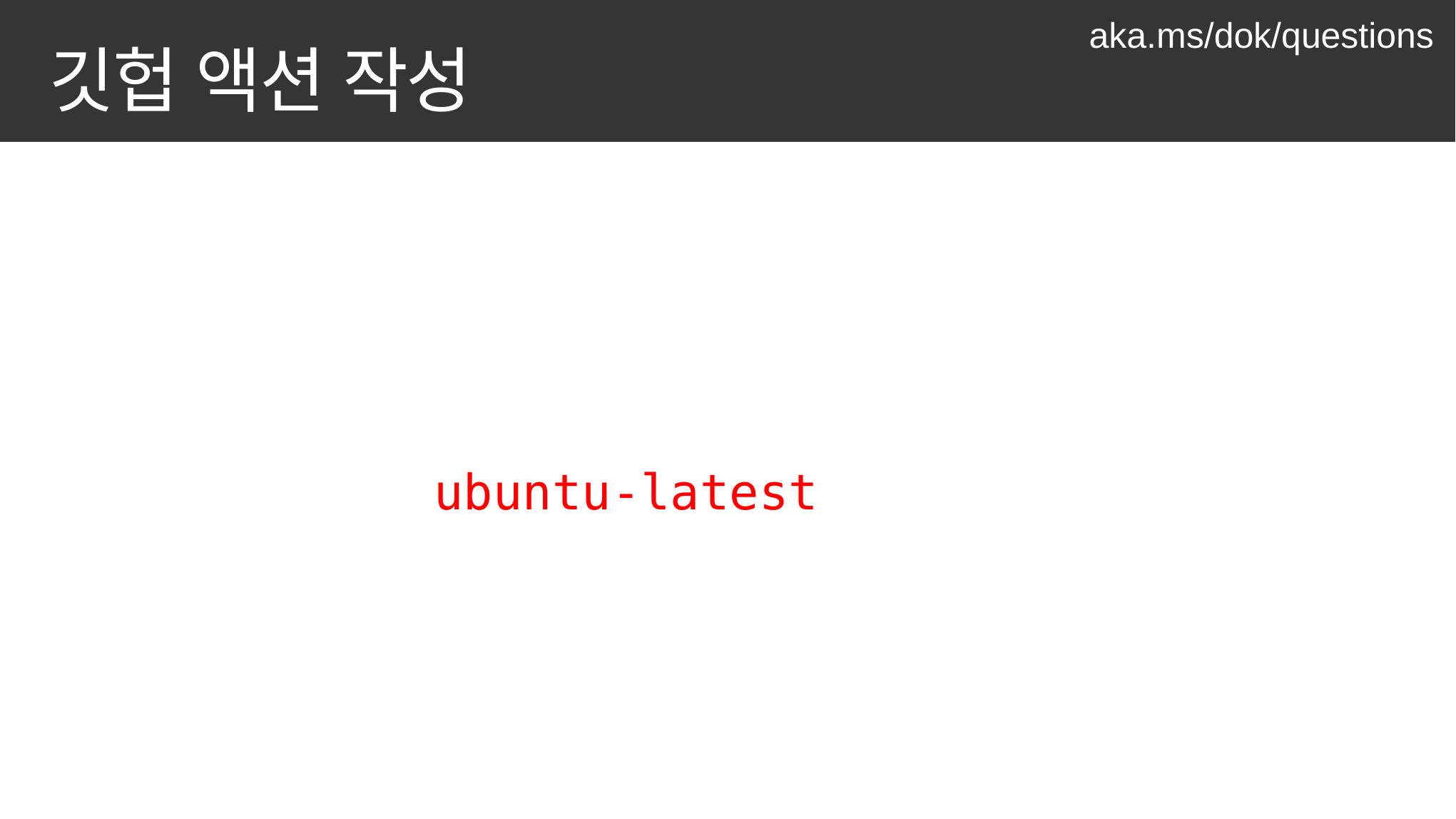

aka.ms/dok/questions
# 깃헙 액션 작성
name: My First Workflow
on: push

jobs:
  build-and-deploy:
    runs-on: ubuntu-latest